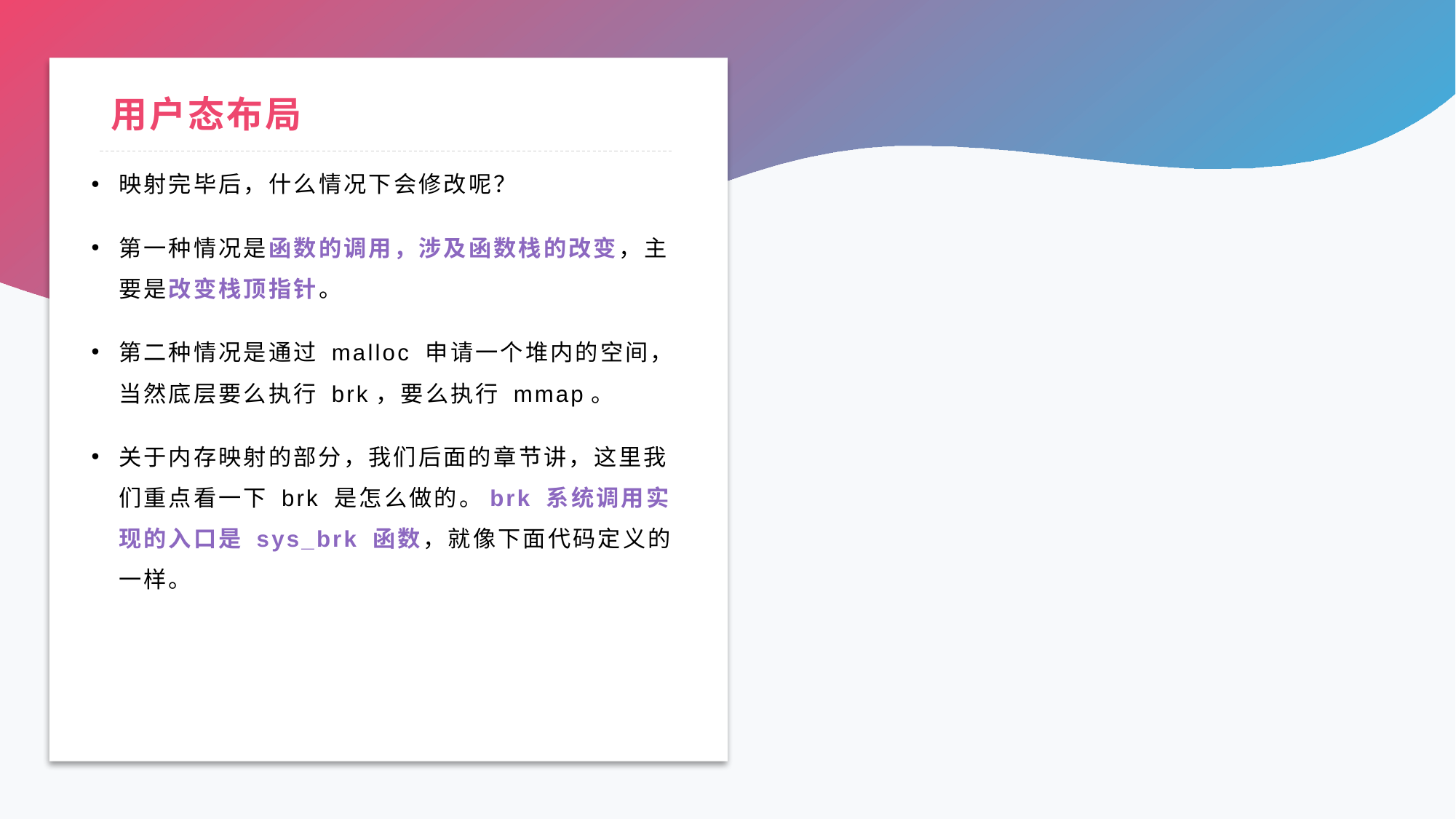

# 用户态布局
映射完毕后，什么情况下会修改呢？
第一种情况是函数的调用，涉及函数栈的改变，主要是改变栈顶指针。
第二种情况是通过 malloc 申请一个堆内的空间，当然底层要么执行 brk，要么执行 mmap。
关于内存映射的部分，我们后面的章节讲，这里我们重点看一下 brk 是怎么做的。brk 系统调用实现的入口是 sys_brk 函数，就像下面代码定义的一样。